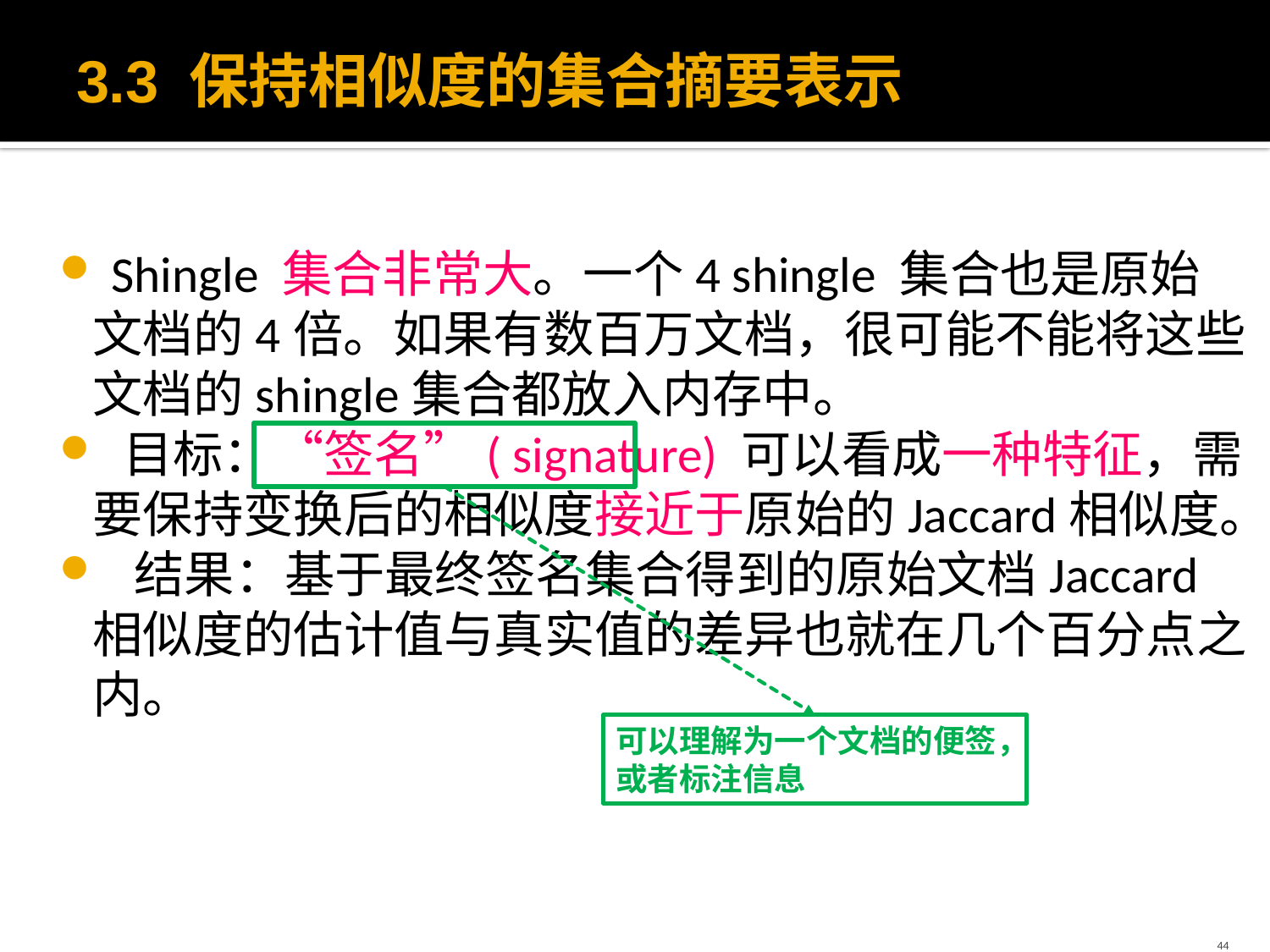

# 3.3 保持相似度的集合摘要表示
 Shingle 集合非常大。一个4 shingle 集合也是原始文档的4倍。如果有数百万文档，很可能不能将这些文档的shingle集合都放入内存中。
 目标：“签名”( signature) 可以看成一种特征，需要保持变换后的相似度接近于原始的Jaccard相似度。
  结果：基于最终签名集合得到的原始文档Jaccard相似度的估计值与真实值的差异也就在几个百分点之内。

可以理解为一个文档的便签，或者标注信息
44